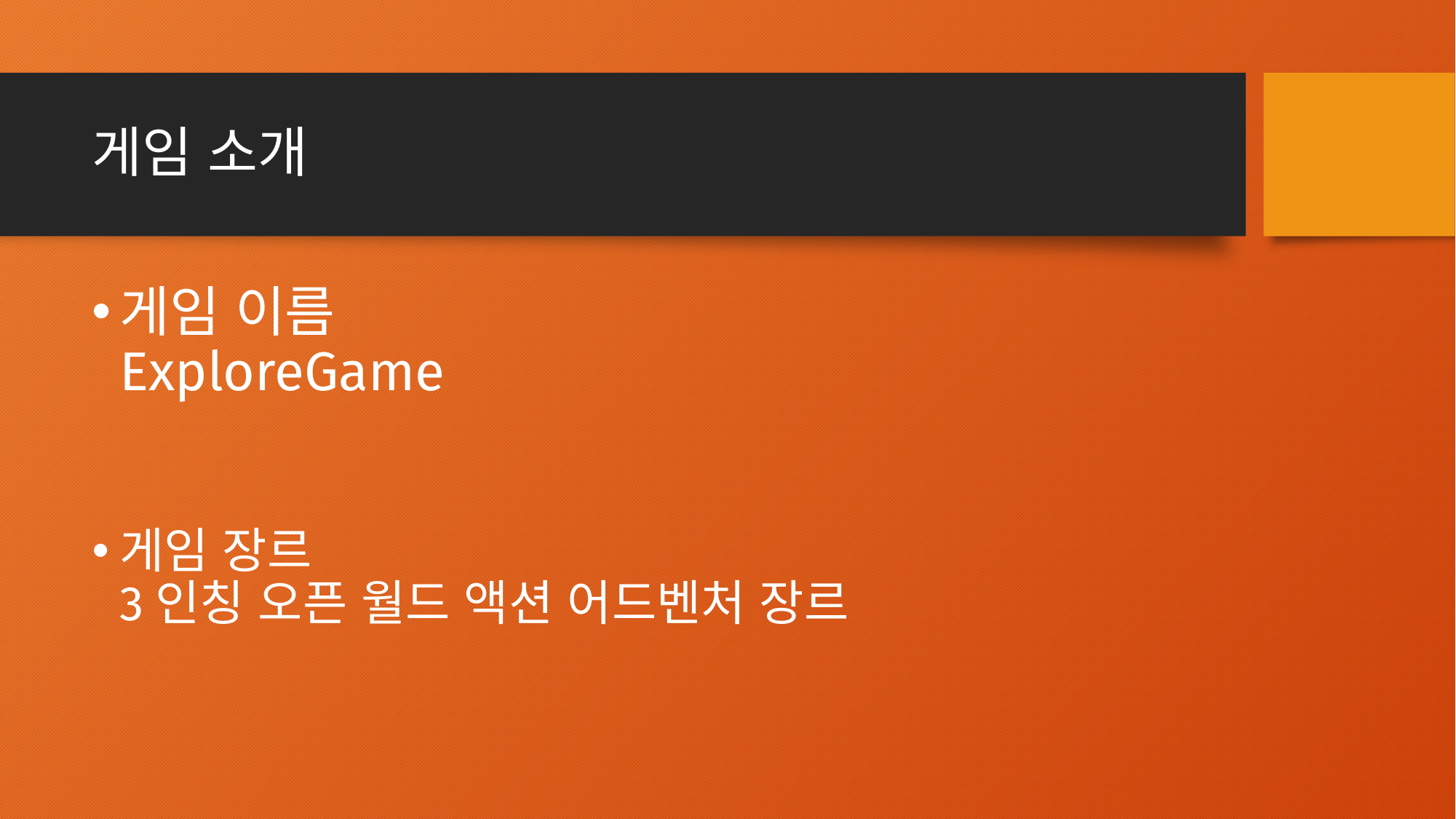

# 게임 소개
게임 이름
ExploreGame

게임 장르
3인칭 오픈 월드 액션 어드벤처 장르